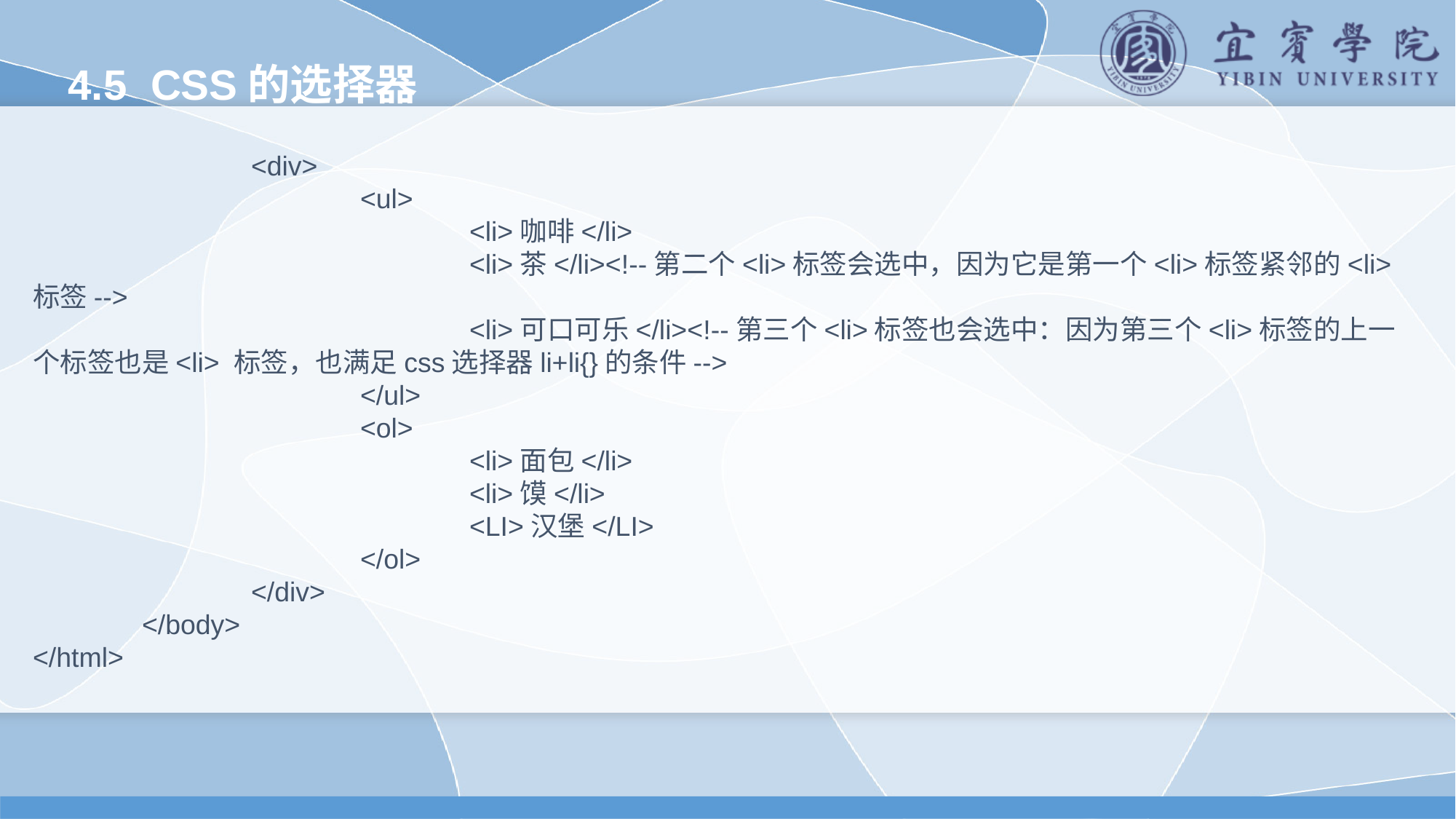

4.5  CSS的选择器
		<div>
			<ul>
				<li>咖啡</li>
				<li>茶</li><!--第二个<li>标签会选中，因为它是第一个<li>标签紧邻的<li>标签-->
				<li>可口可乐</li><!--第三个<li>标签也会选中：因为第三个<li>标签的上一个标签也是<li> 标签，也满足css选择器li+li{}的条件-->
			</ul>
			<ol>
				<li>面包</li>
				<li>馍</li>
				<LI>汉堡</LI>
			</ol>
		</div>
	</body>
</html>